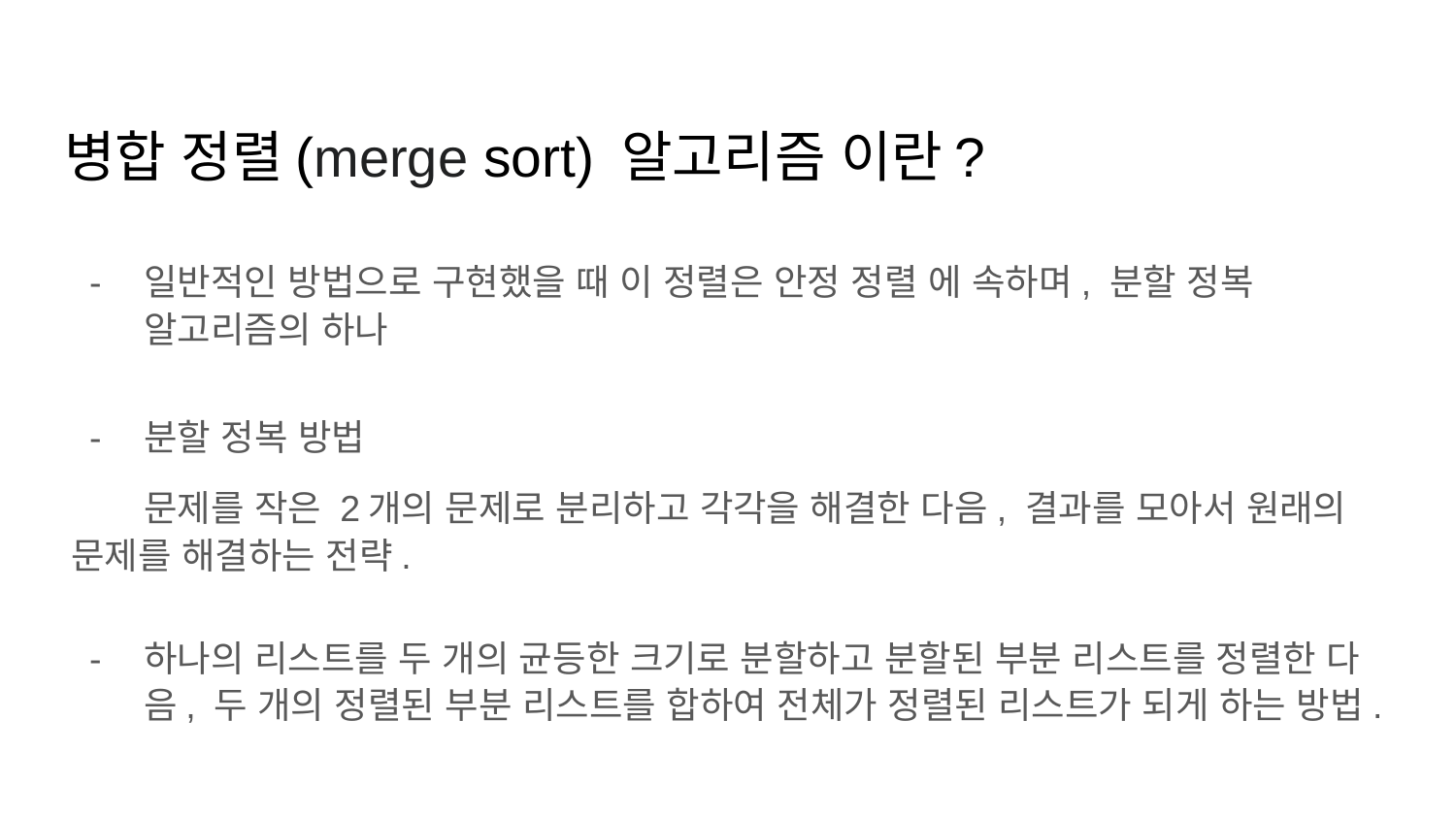

# 병합 정렬(merge sort) 알고리즘 이란?
일반적인 방법으로 구현했을 때 이 정렬은 안정 정렬 에 속하며, 분할 정복 알고리즘의 하나

분할 정복 방법
문제를 작은 2개의 문제로 분리하고 각각을 해결한 다음, 결과를 모아서 원래의 문제를 해결하는 전략.

하나의 리스트를 두 개의 균등한 크기로 분할하고 분할된 부분 리스트를 정렬한 다음, 두 개의 정렬된 부분 리스트를 합하여 전체가 정렬된 리스트가 되게 하는 방법.